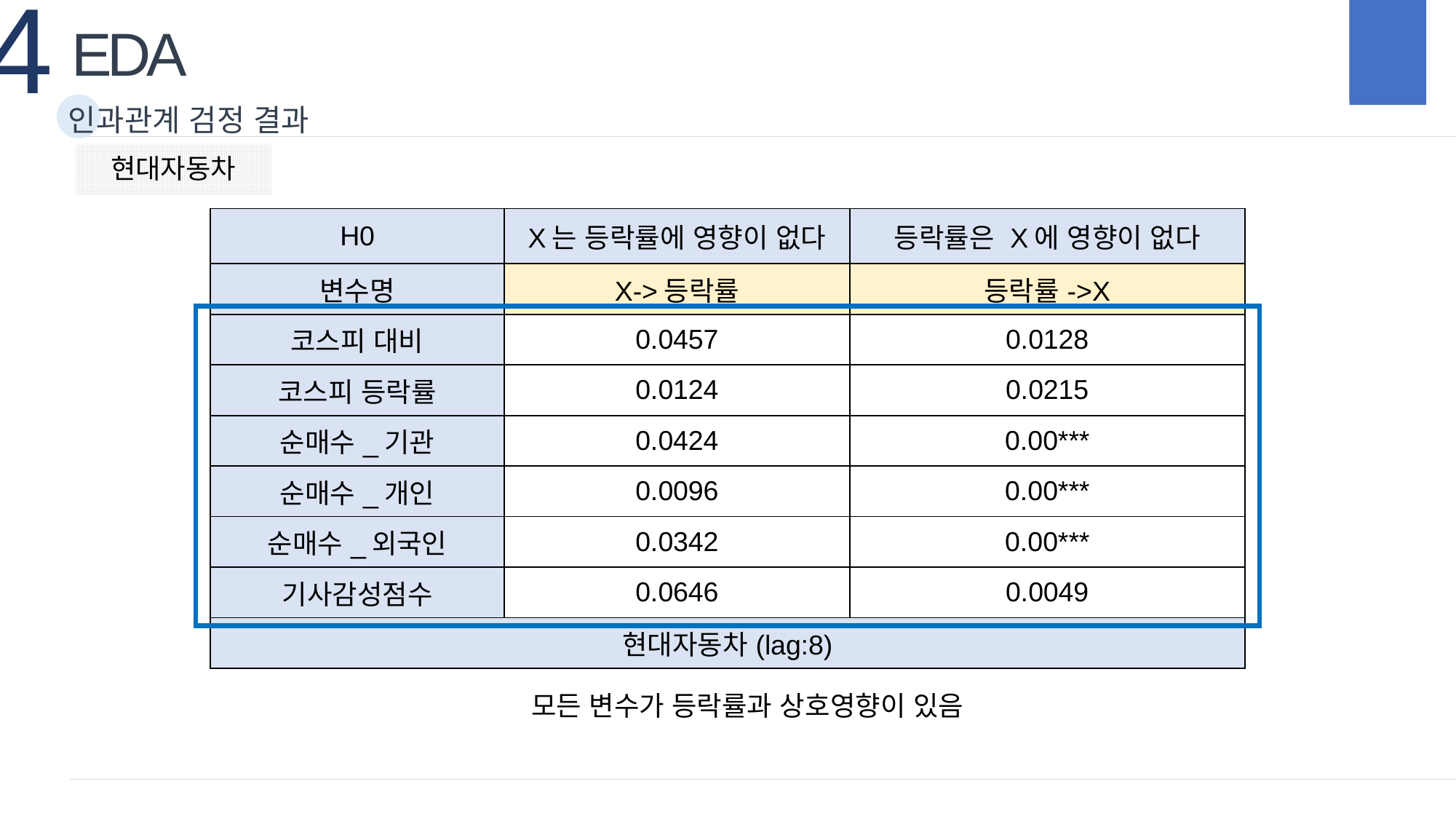

4

EDA

인과관계 검정 결과

현대자동차
| H0 | X는 등락률에 영향이 없다 | 등락률은 X에 영향이 없다 |
| --- | --- | --- |
| 변수명 | X->등락률 | 등락률->X |
| 코스피 대비 | 0.0457 | 0.0128 |
| 코스피 등락률 | 0.0124 | 0.0215 |
| 순매수\_기관 | 0.0424 | 0.00\*\*\* |
| 순매수\_개인 | 0.0096 | 0.00\*\*\* |
| 순매수\_외국인 | 0.0342 | 0.00\*\*\* |
| 기사감성점수 | 0.0646 | 0.0049 |
| 현대자동차(lag:8) |  |  |

모든 변수가 등락률과 상호영향이 있음